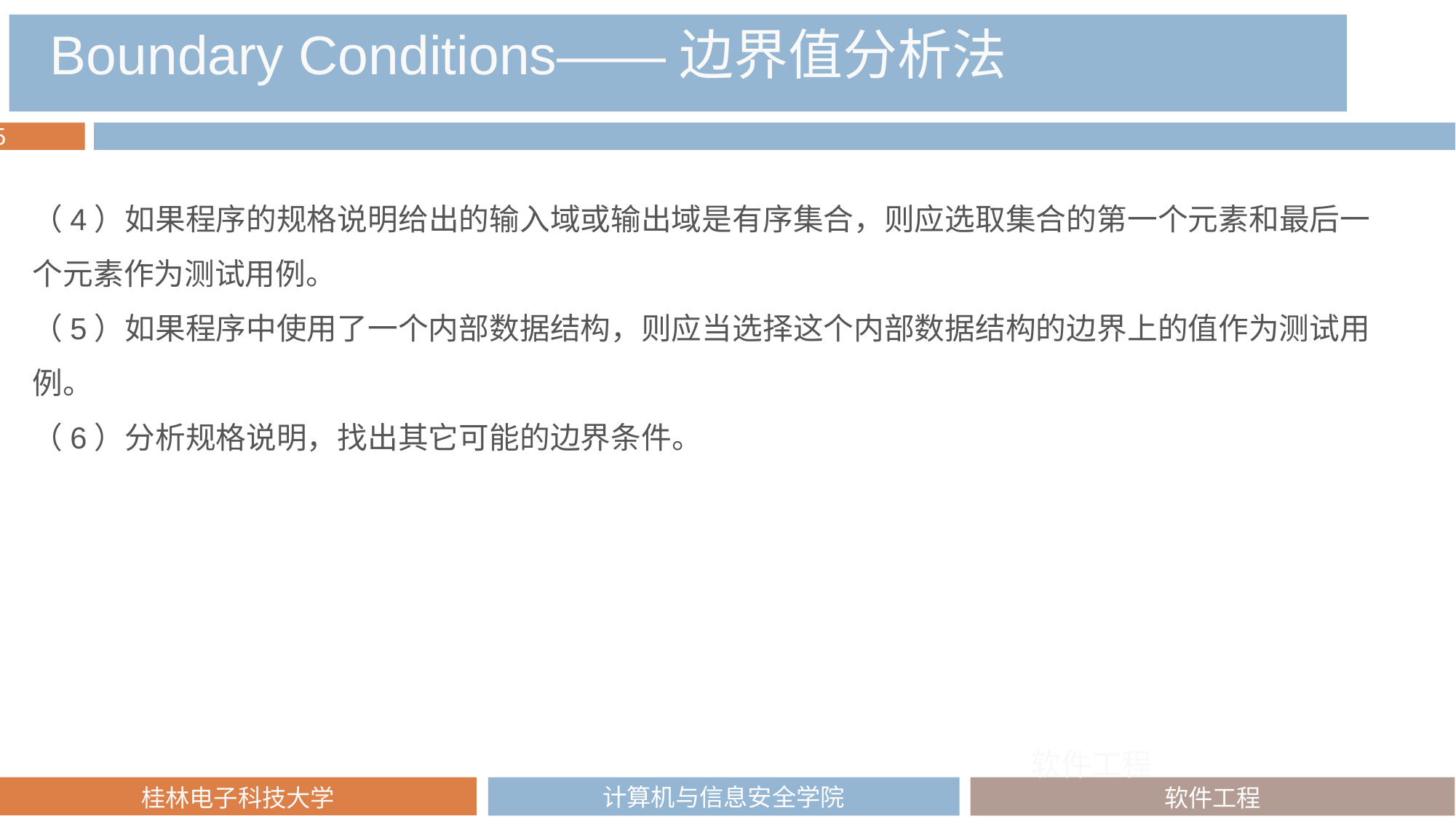

Boundary Conditions——边界值分析法

（4）如果程序的规格说明给出的输入域或输出域是有序集合，则应选取集合的第一个元素和最后一个元素作为测试用例。
（5）如果程序中使用了一个内部数据结构，则应当选择这个内部数据结构的边界上的值作为测试用例。
（6）分析规格说明，找出其它可能的边界条件。
软件工程